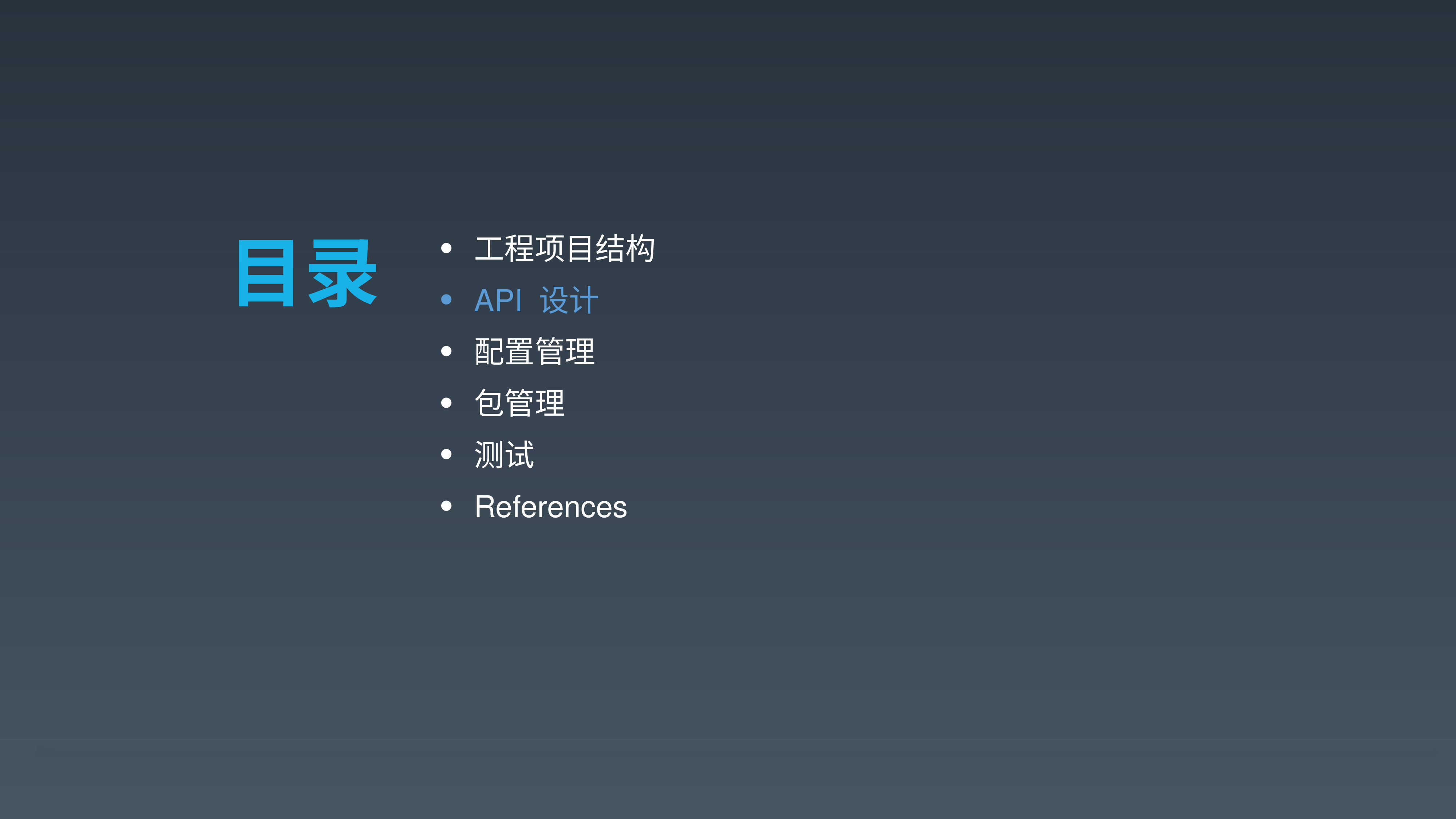

工程项目结构
API 设计
配置管理
包管理
测试
References